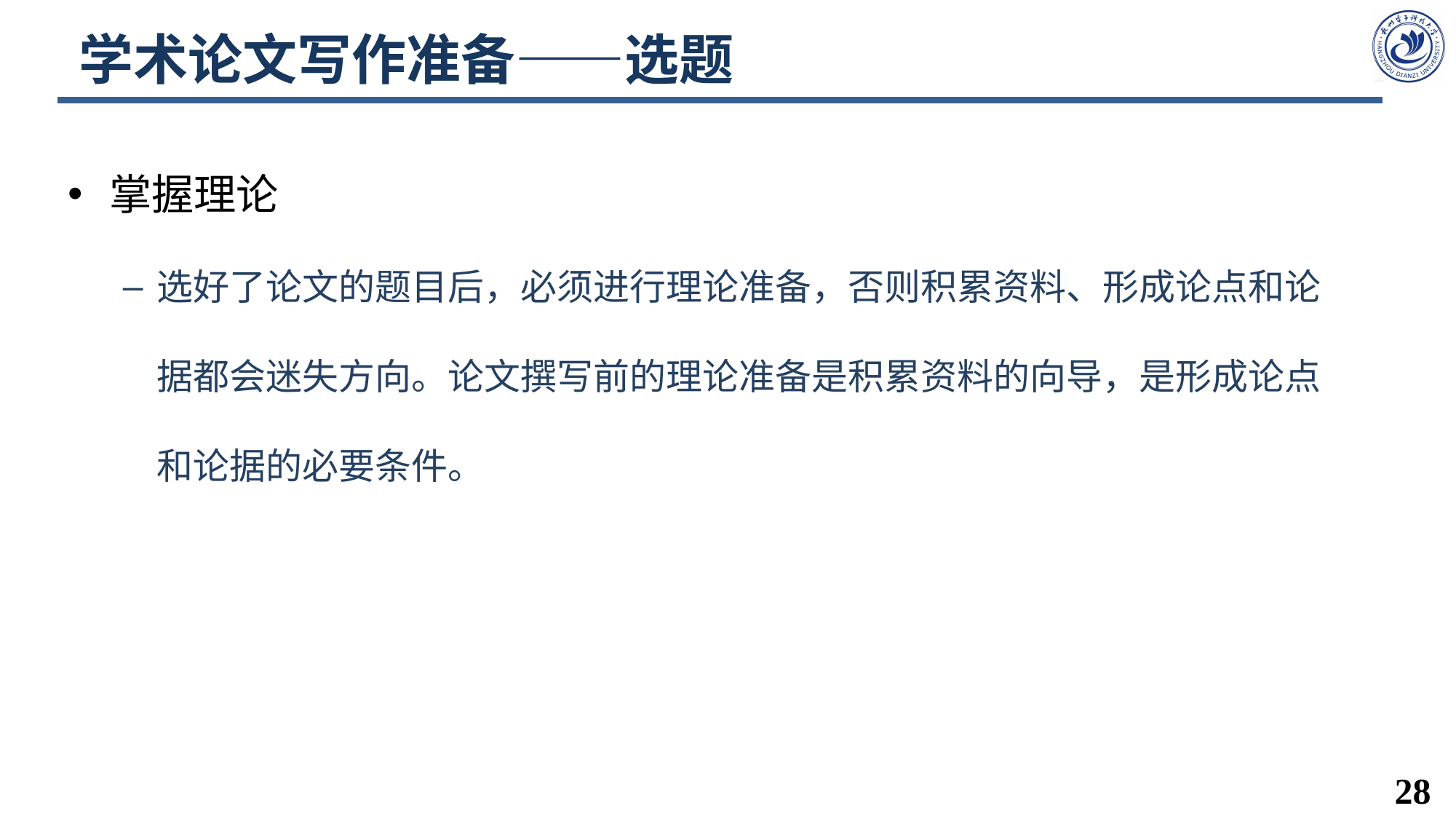

# 学术论文写作准备——选题
掌握理论
选好了论文的题目后，必须进行理论准备，否则积累资料、形成论点和论据都会迷失方向。论文撰写前的理论准备是积累资料的向导，是形成论点和论据的必要条件。
28